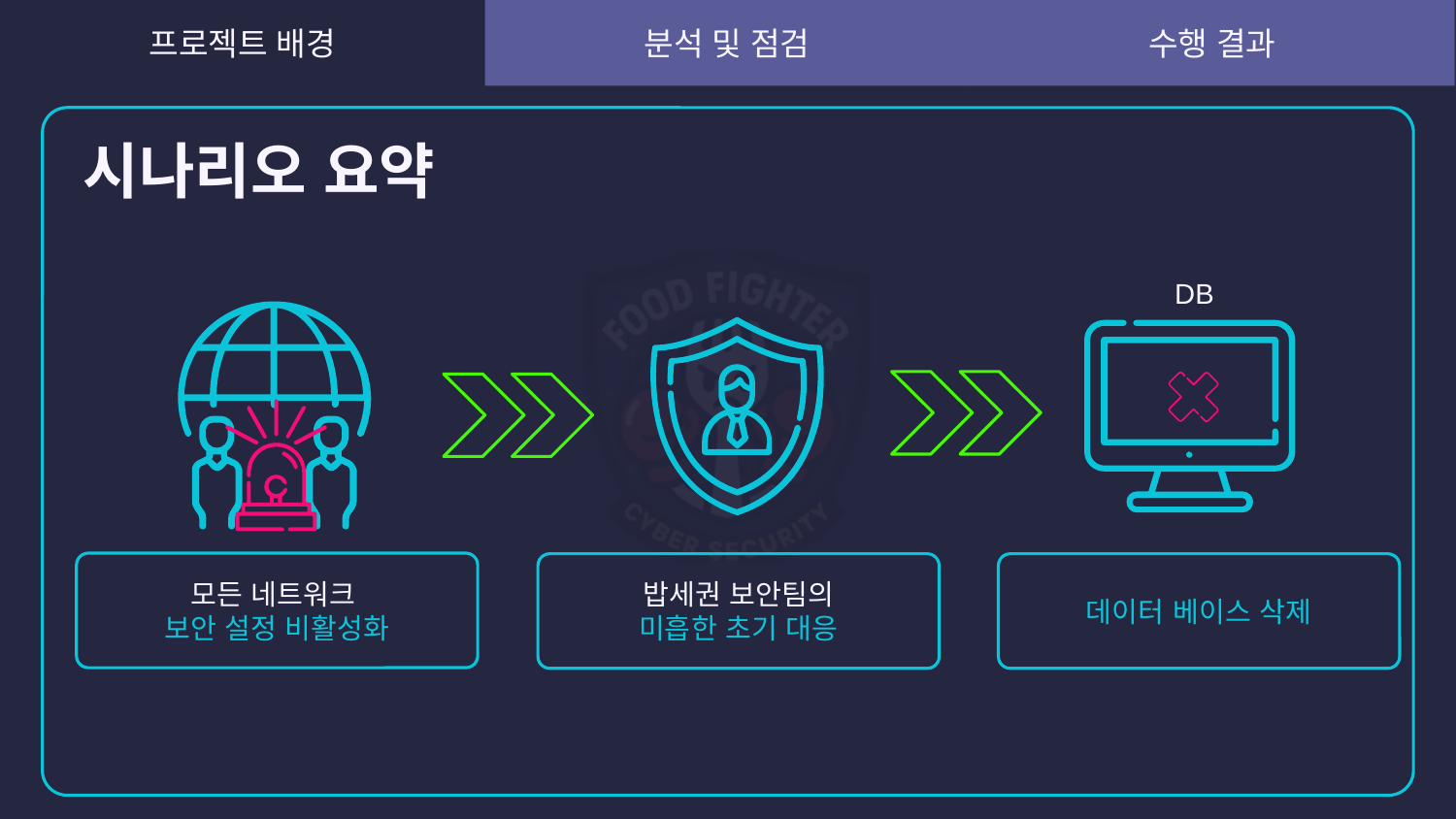

# 시나리오 요약
DB

모든 네트워크
보안 설정 비활성화
밥세권 보안팀의
미흡한 초기 대응
데이터 베이스 삭제